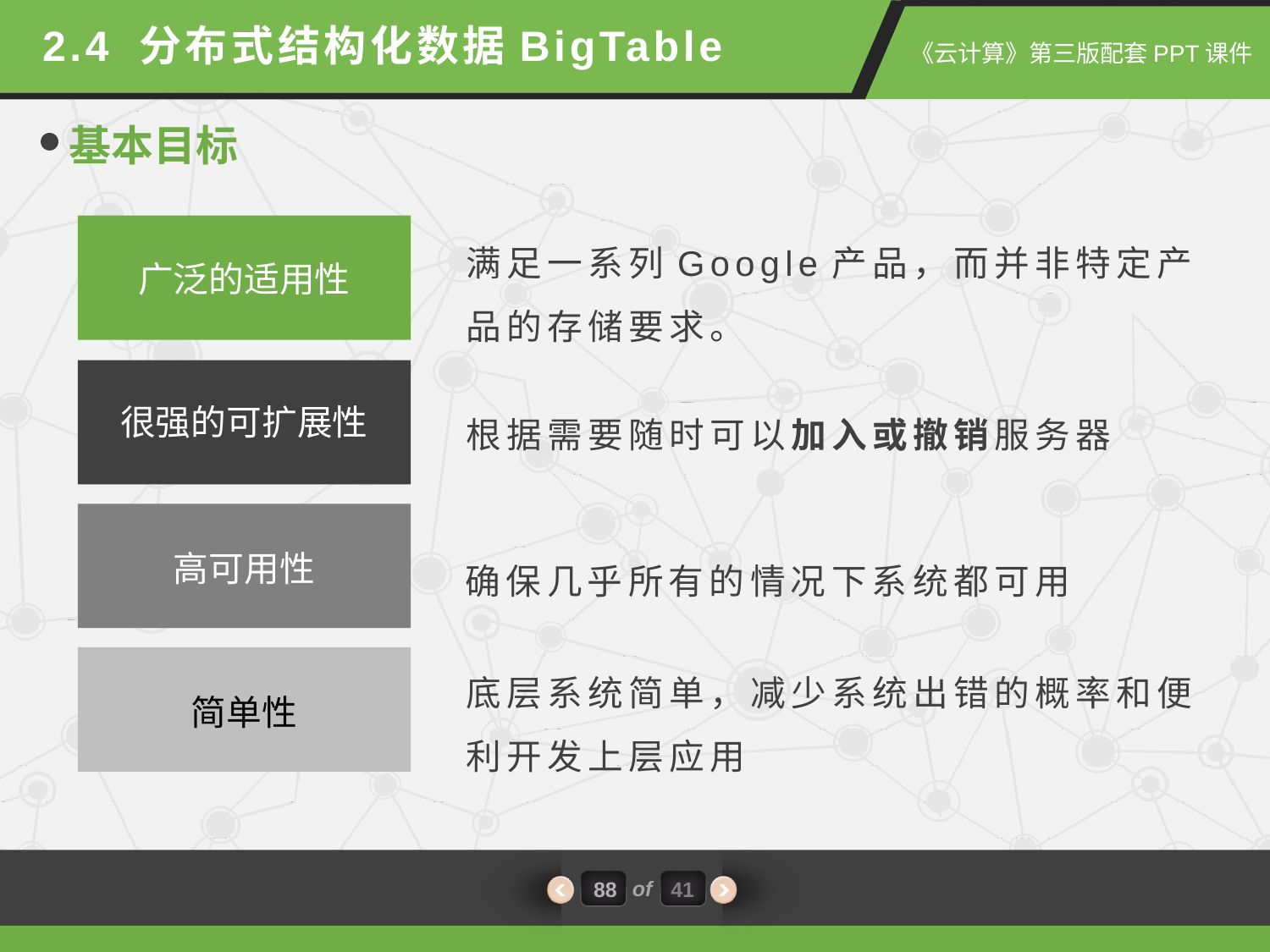

2.4 分布式结构化数据BigTable
基本目标

满足一系列Google产品，而并非特定产品的存储要求。

广泛的适用性

根据需要随时可以加入或撤销服务器
很强的可扩展性

确保几乎所有的情况下系统都可用
高可用性
底层系统简单，减少系统出错的概率和便利开发上层应用

简单性
88